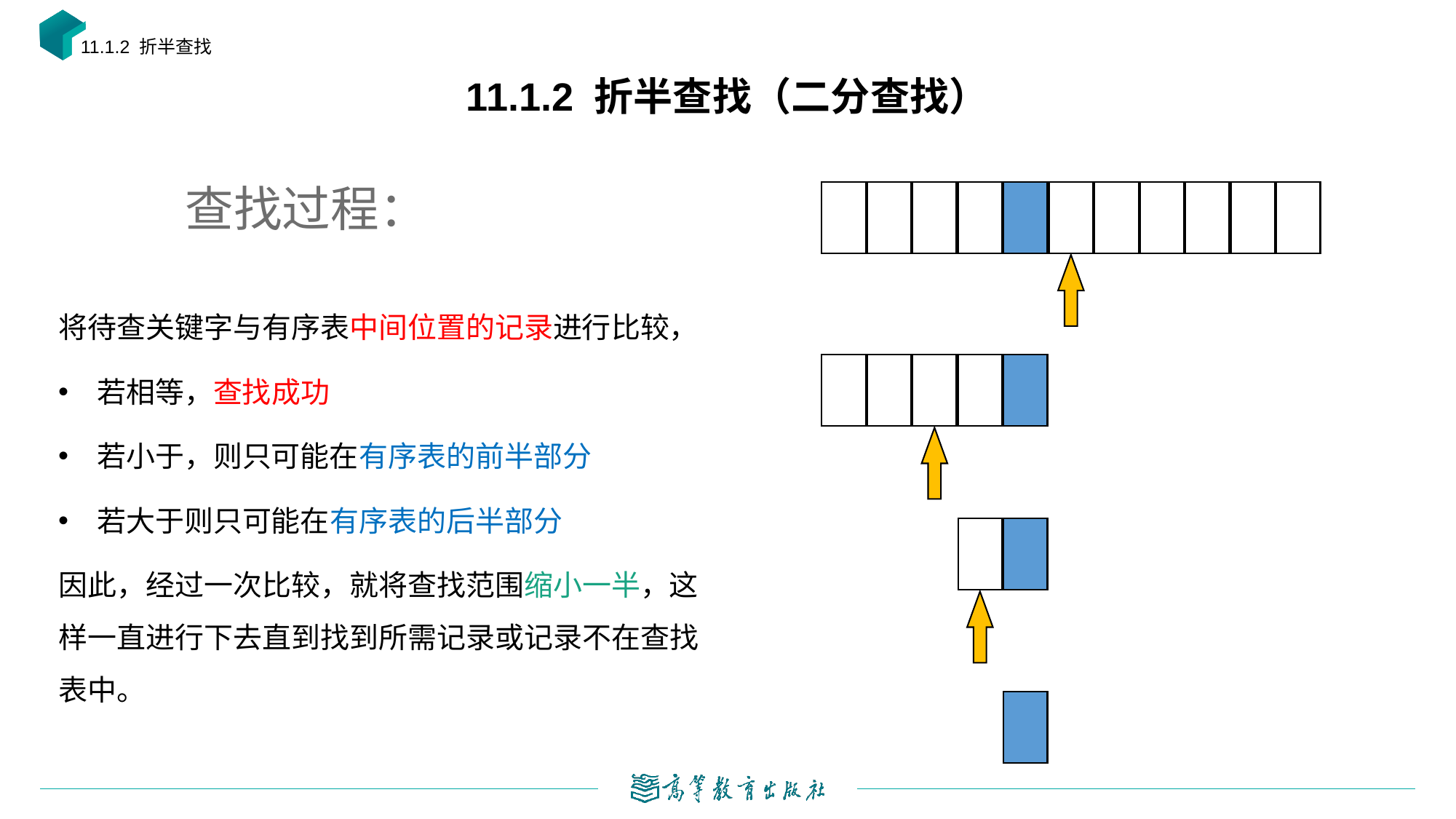

11.1.2 折半查找
# 11.1.2 折半查找（二分查找）
 查找过程：

将待查关键字与有序表中间位置的记录进行比较，
若相等，查找成功
若小于，则只可能在有序表的前半部分
若大于则只可能在有序表的后半部分
因此，经过一次比较，就将查找范围缩小一半，这样一直进行下去直到找到所需记录或记录不在查找表中。